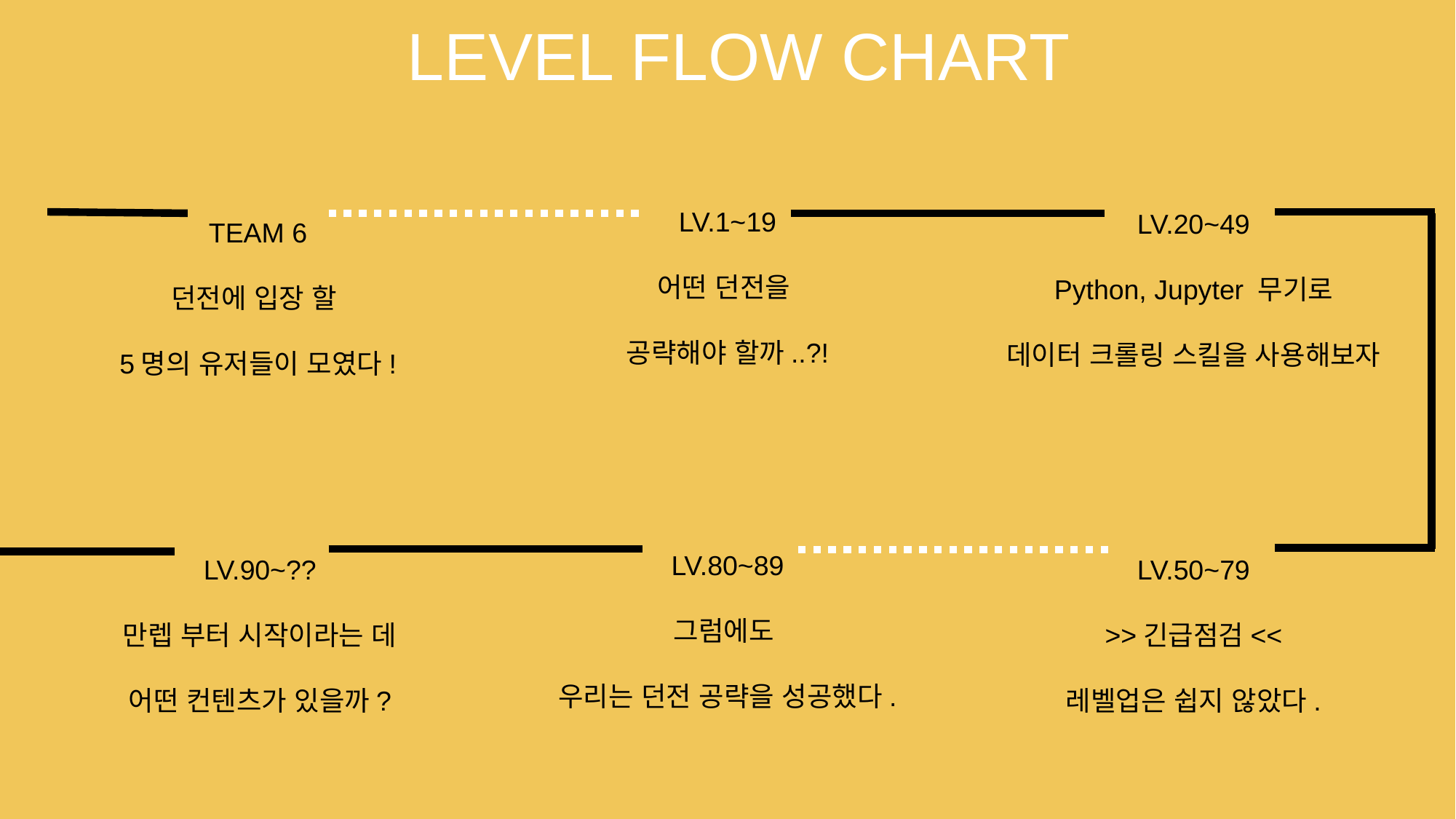

LEVEL FLOW CHART
LV.1~19
어떤 던전을
공략해야 할까..?!

LV.20~49
Python, Jupyter 무기로
데이터 크롤링 스킬을 사용해보자

TEAM 6
던전에 입장 할
5명의 유저들이 모였다!

LV.80~89
그럼에도
우리는 던전 공략을 성공했다.

LV.90~??
만렙 부터 시작이라는 데
어떤 컨텐츠가 있을까?

LV.50~79
>>긴급점검<<
레벨업은 쉽지 않았다.